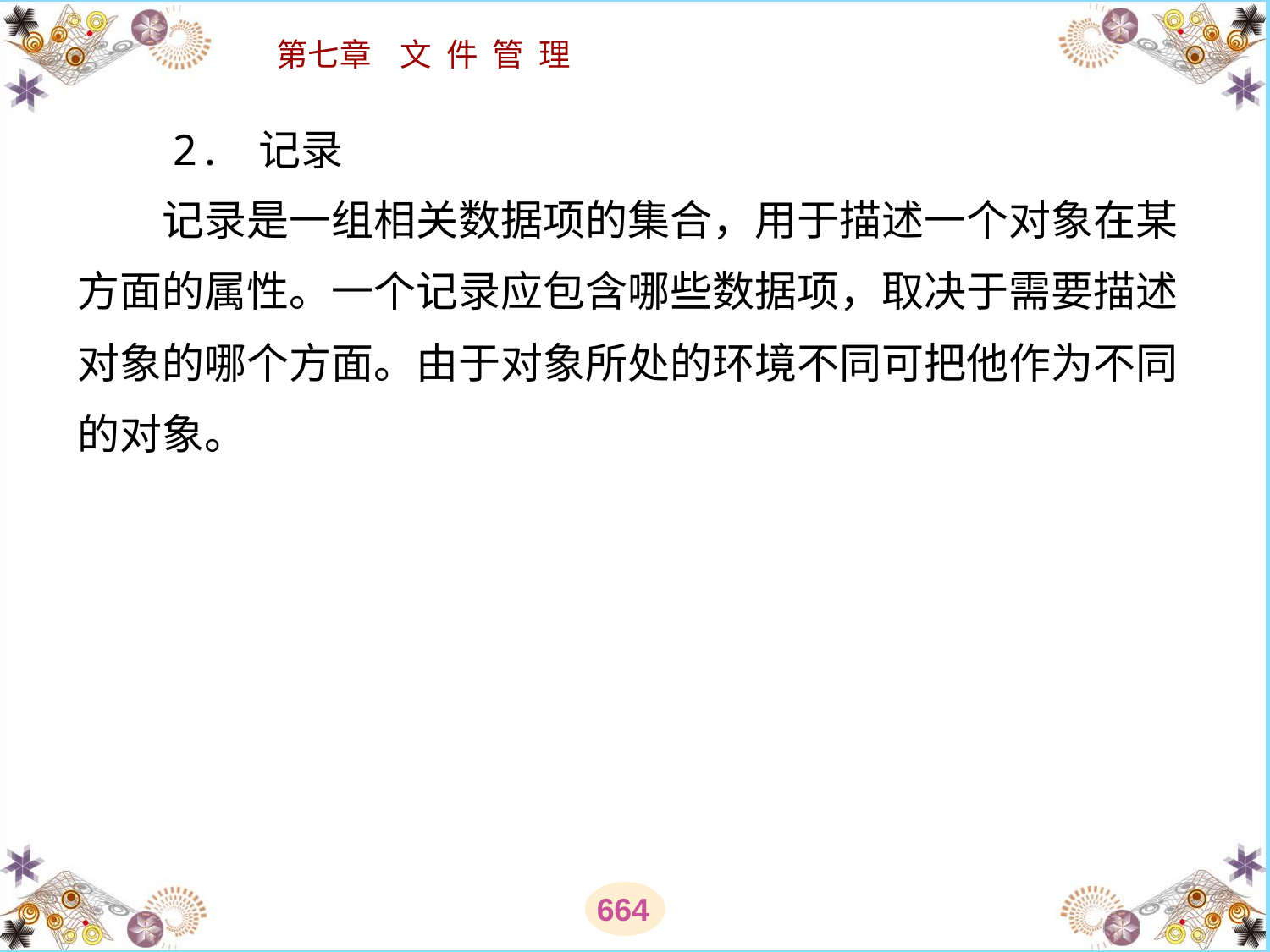

# 2. 记录 　　记录是一组相关数据项的集合，用于描述一个对象在某方面的属性。一个记录应包含哪些数据项，取决于需要描述对象的哪个方面。由于对象所处的环境不同可把他作为不同的对象。